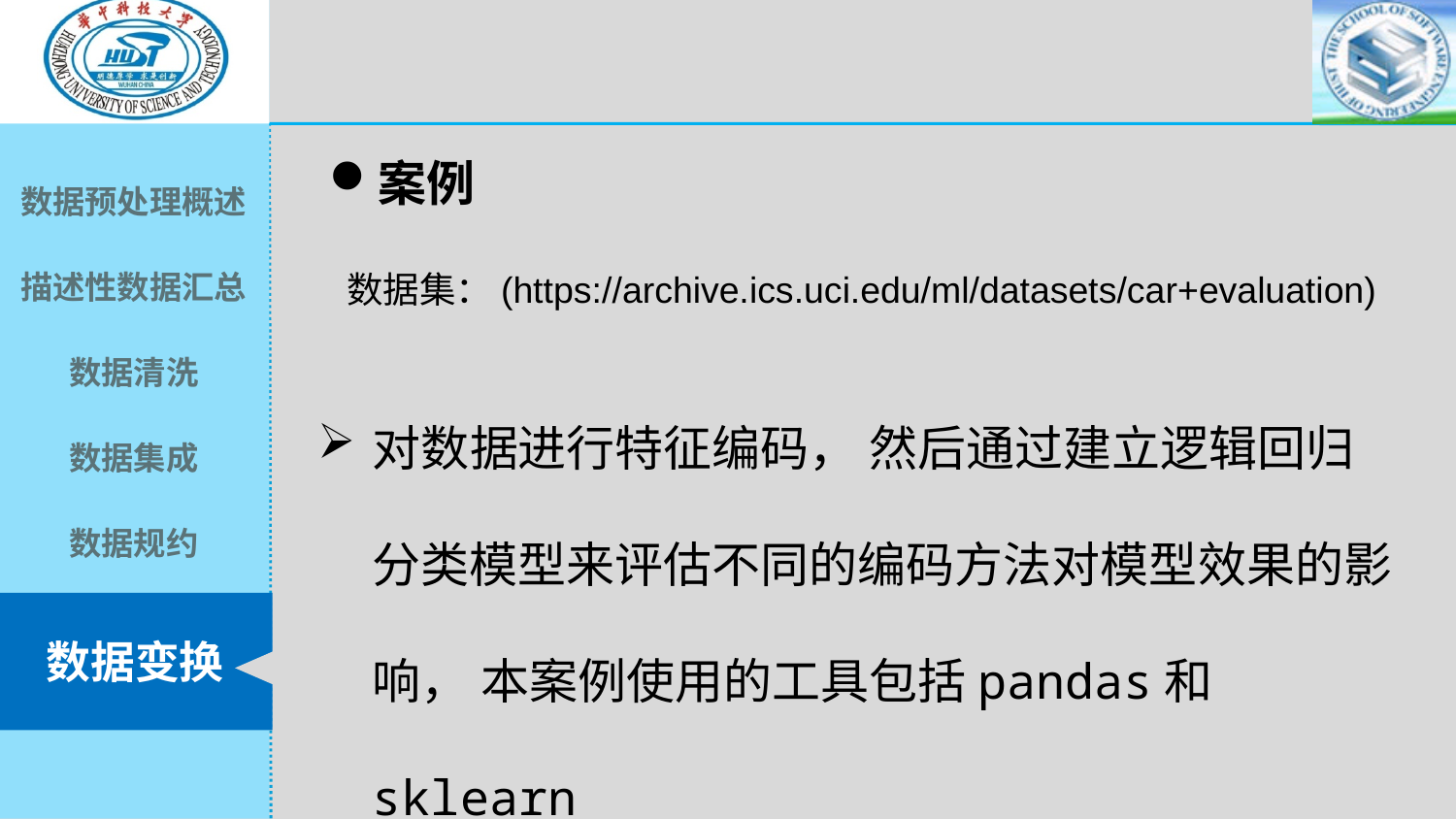

案例
 数据集：(https://archive.ics.uci.edu/ml/datasets/car+evaluation)
对数据进行特征编码， 然后通过建立逻辑回归分类模型来评估不同的编码方法对模型效果的影响， 本案例使用的工具包括pandas和sklearn